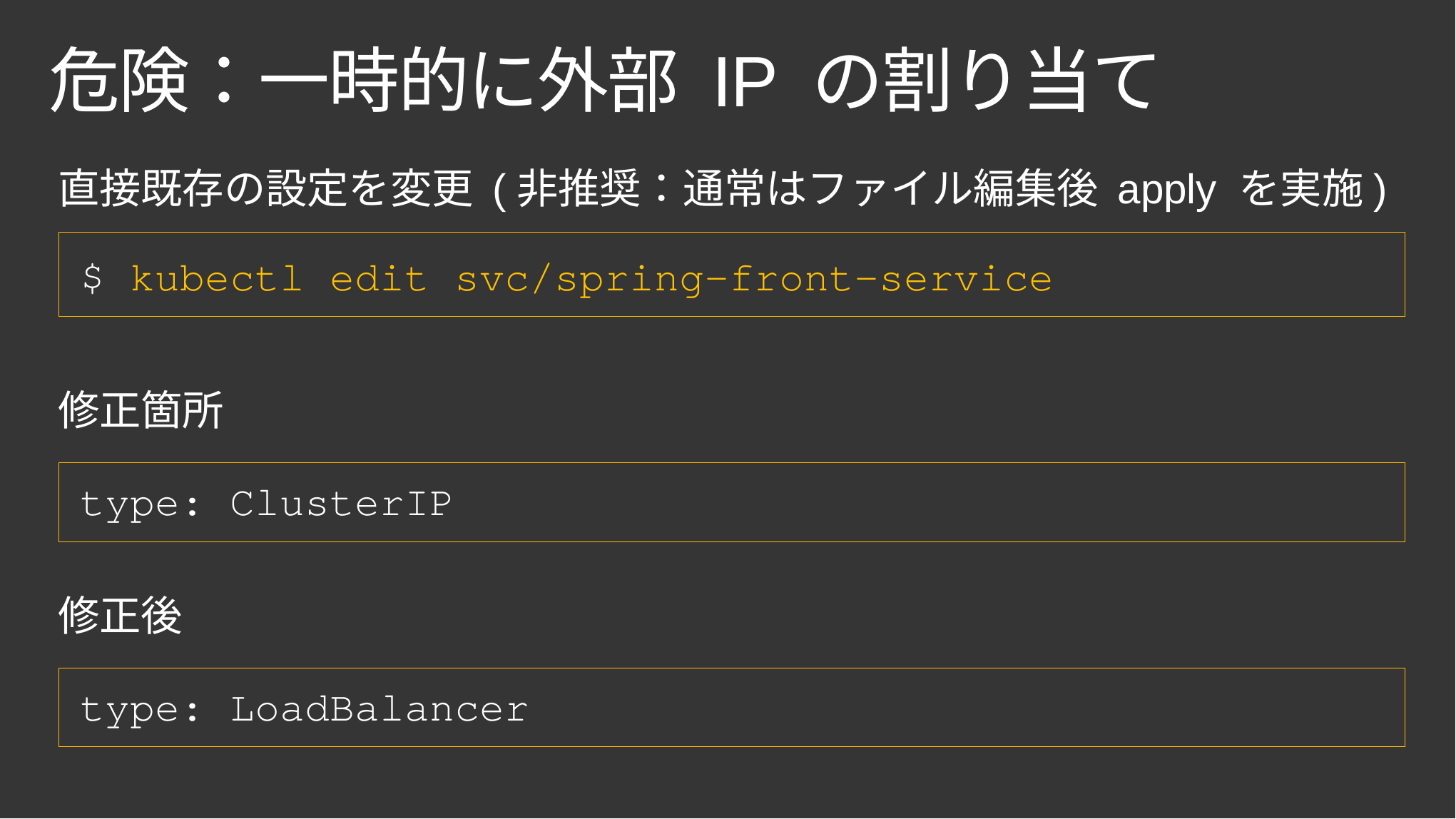

# 危険：一時的に外部 IP の割り当て
直接既存の設定を変更 (非推奨：通常はファイル編集後 apply を実施)
$ kubectl edit svc/spring-front-service
修正箇所
type: ClusterIP
修正後
type: LoadBalancer